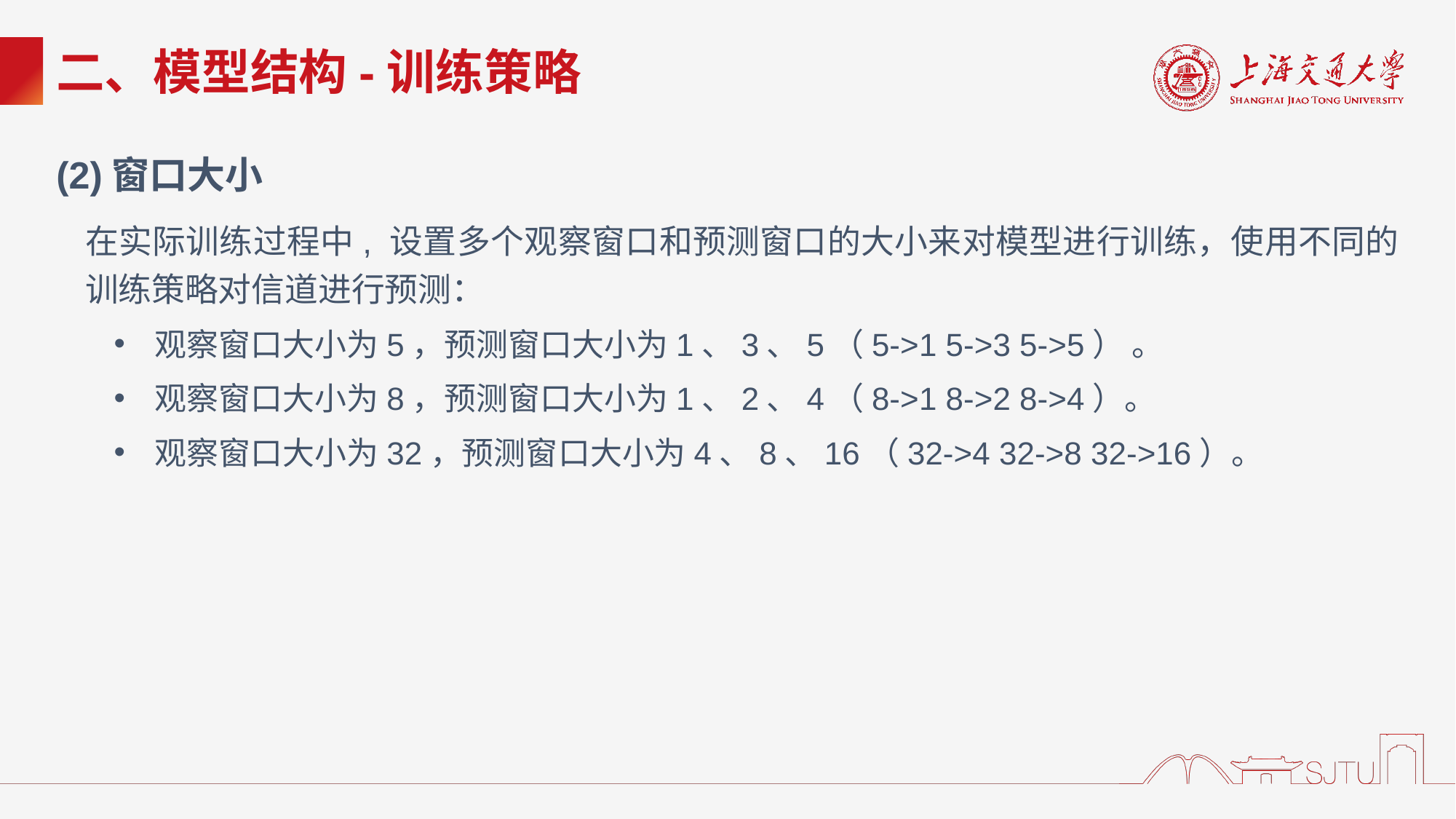

# 二、模型结构-训练策略
(2)窗口大小
在实际训练过程中, 设置多个观察窗口和预测窗口的大小来对模型进行训练，使用不同的训练策略对信道进行预测：
观察窗口大小为5，预测窗口大小为1、3、5（5->1 5->3 5->5） 。
观察窗口大小为8，预测窗口大小为1、2、4（8->1 8->2 8->4）。
观察窗口大小为32，预测窗口大小为4、8、16（32->4 32->8 32->16）。